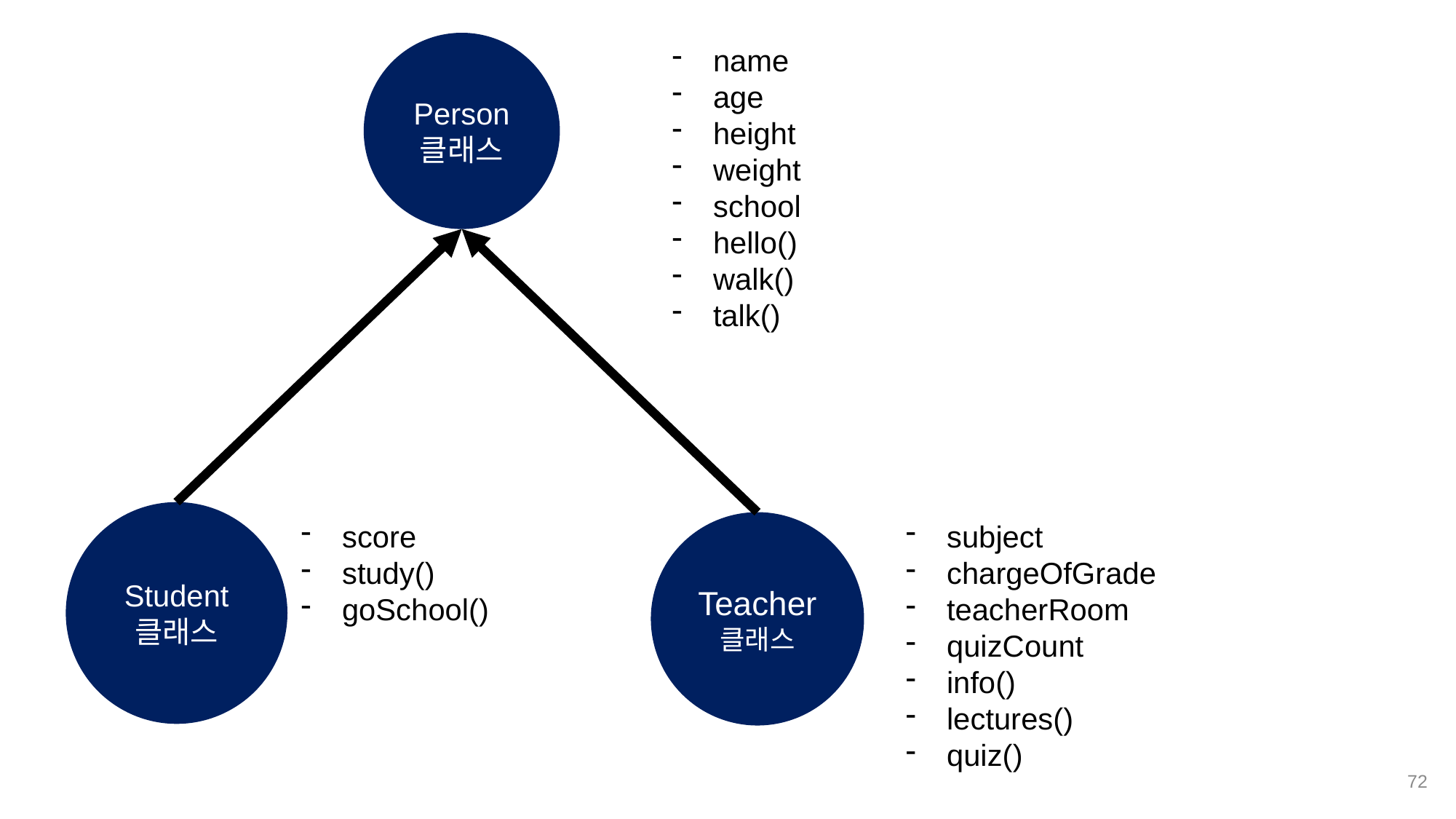

Person
클래스
name
age
height
weight
school
hello()
walk()
talk()
나눔스퀘어OTF ExtraBold
나눔스퀘어OTF Bold
나눔스퀘어OTF
나눔스퀘어
나눔스퀘어 Light
나눔스퀘어 Light
나눔스퀘어OTF
Student
클래스
Teacher
클래스
subject
chargeOfGrade
teacherRoom
quizCount
info()
lectures()
quiz()
score
study()
goSchool()

72